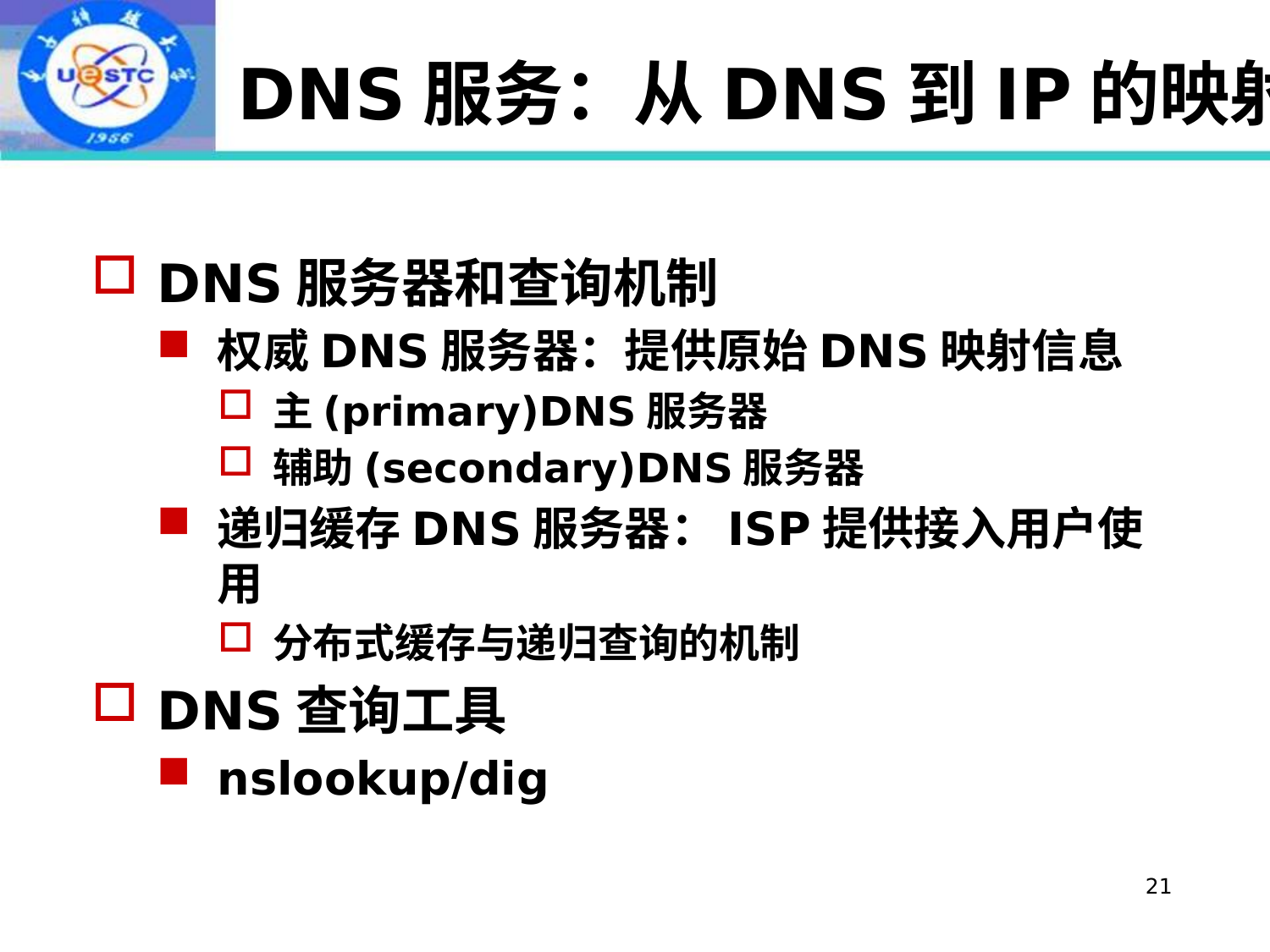

# DNS服务：从DNS到IP的映射
DNS服务器和查询机制
权威DNS服务器：提供原始DNS映射信息
主(primary)DNS服务器
辅助(secondary)DNS服务器
递归缓存DNS服务器：ISP提供接入用户使用
分布式缓存与递归查询的机制
DNS查询工具
nslookup/dig

21